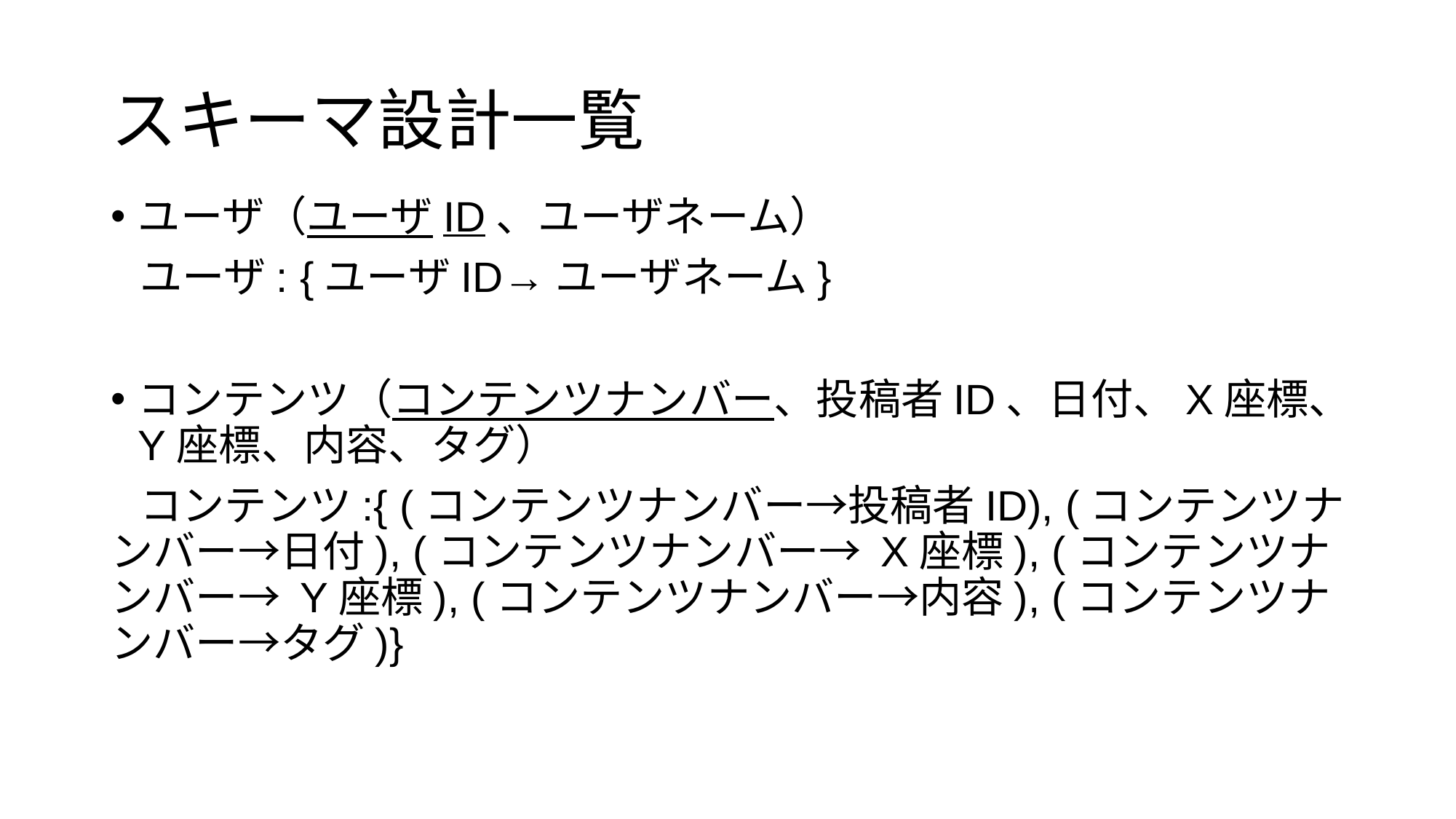

# スキーマ設計一覧
ユーザ（ユーザID、ユーザネーム）
  ユーザ: {ユーザID→ユーザネーム}

コンテンツ（コンテンツナンバー、投稿者ID、日付、X座標、Y座標、内容、タグ）
  コンテンツ:{ (コンテンツナンバー→投稿者ID), (コンテンツナンバー→日付), (コンテンツナンバー→ X座標), (コンテンツナンバー→ Y座標), (コンテンツナンバー→内容), (コンテンツナンバー→タグ)}